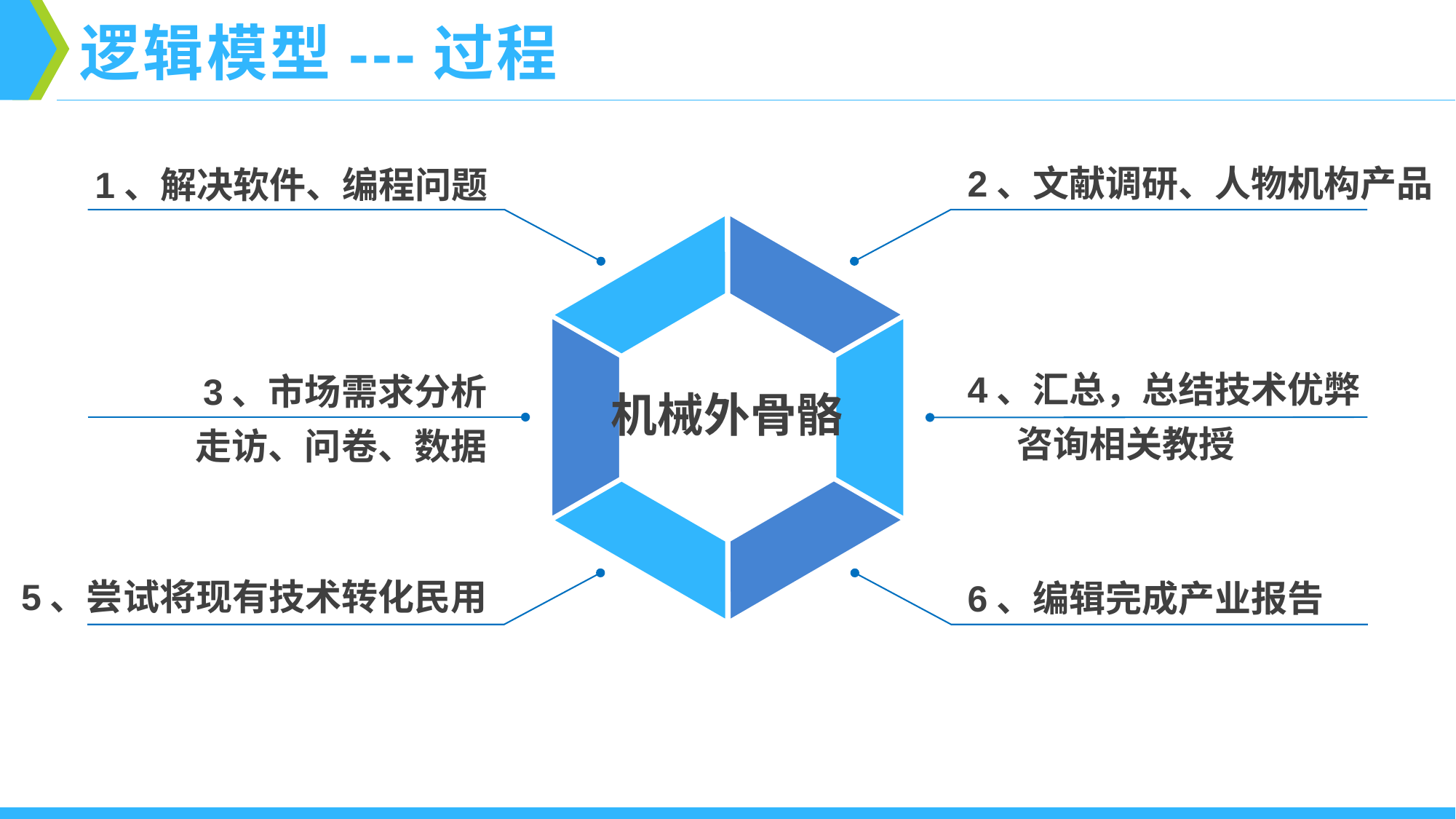

逻辑模型---过程
2、文献调研、人物机构产品

1、解决软件、编程问题

4、汇总，总结技术优弊
     咨询相关教授
3、市场需求分析
走访、问卷、数据
机械外骨骼

5、尝试将现有技术转化民用
6、编辑完成产业报告